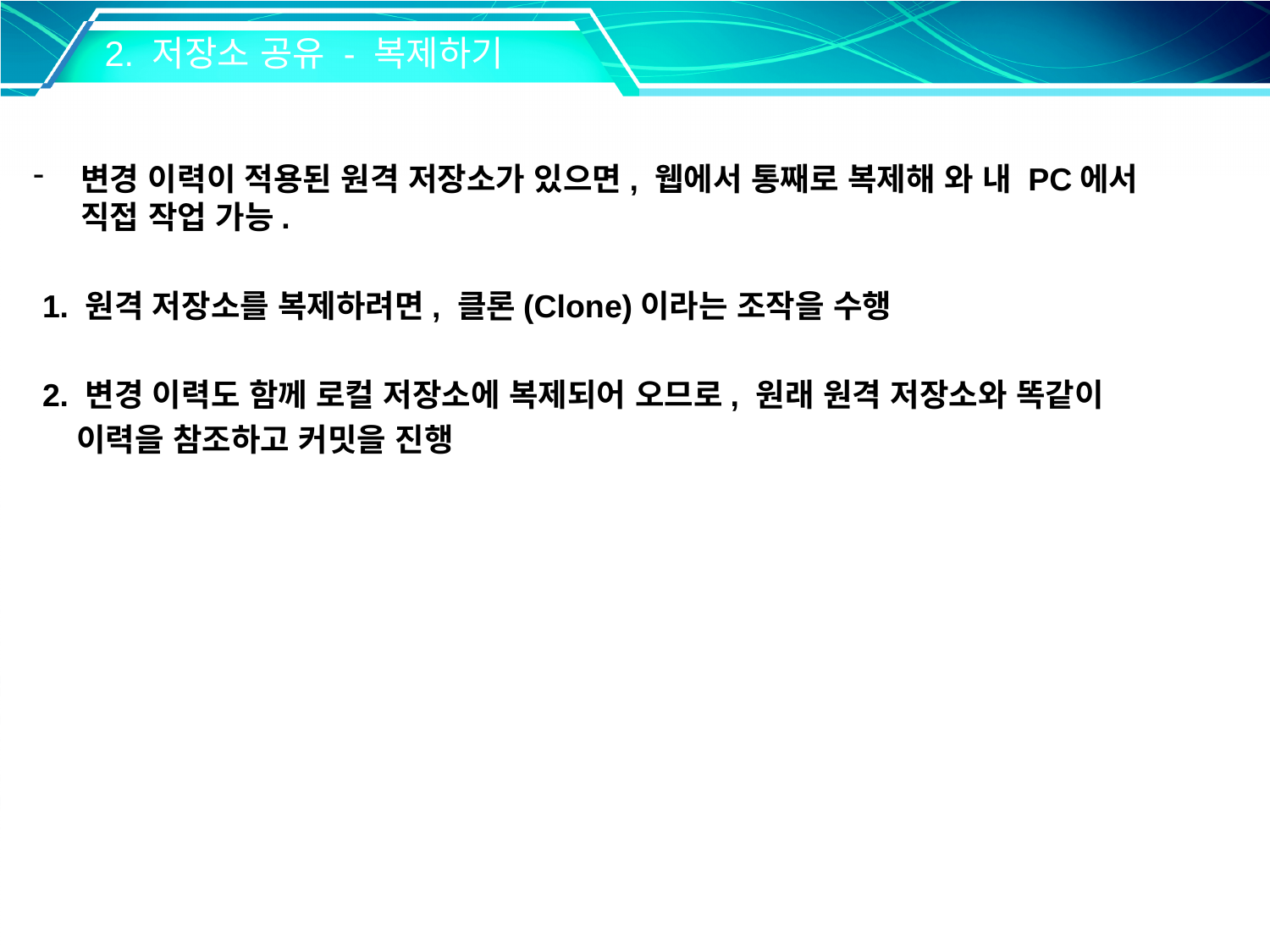

2. 저장소 공유 - 복제하기
변경 이력이 적용된 원격 저장소가 있으면, 웹에서 통째로 복제해 와 내 PC에서 직접 작업 가능.

 1. 원격 저장소를 복제하려면, 클론(Clone)이라는 조작을 수행

 2. 변경 이력도 함께 로컬 저장소에 복제되어 오므로, 원래 원격 저장소와 똑같이
    이력을 참조하고 커밋을 진행